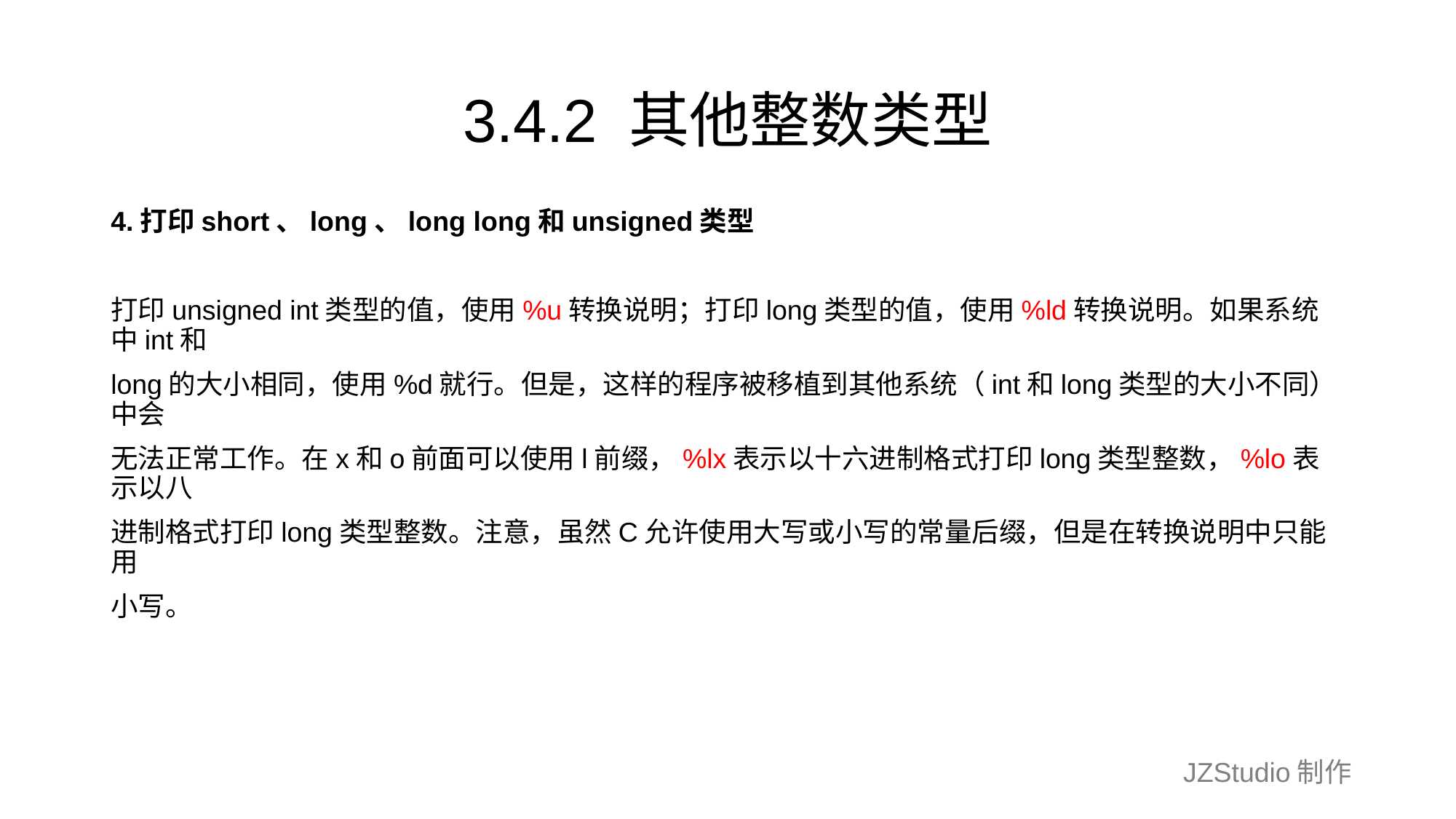

# 3.4.2 其他整数类型
4.打印short、long、long long和unsigned类型

打印unsigned int类型的值，使用%u转换说明；打印long类型的值，使用%ld转换说明。如果系统中int和
long的大小相同，使用%d就行。但是，这样的程序被移植到其他系统（int和long类型的大小不同）中会
无法正常工作。在x和o前面可以使用l前缀，%lx表示以十六进制格式打印long类型整数，%lo表示以八
进制格式打印long类型整数。注意，虽然C允许使用大写或小写的常量后缀，但是在转换说明中只能用
小写。